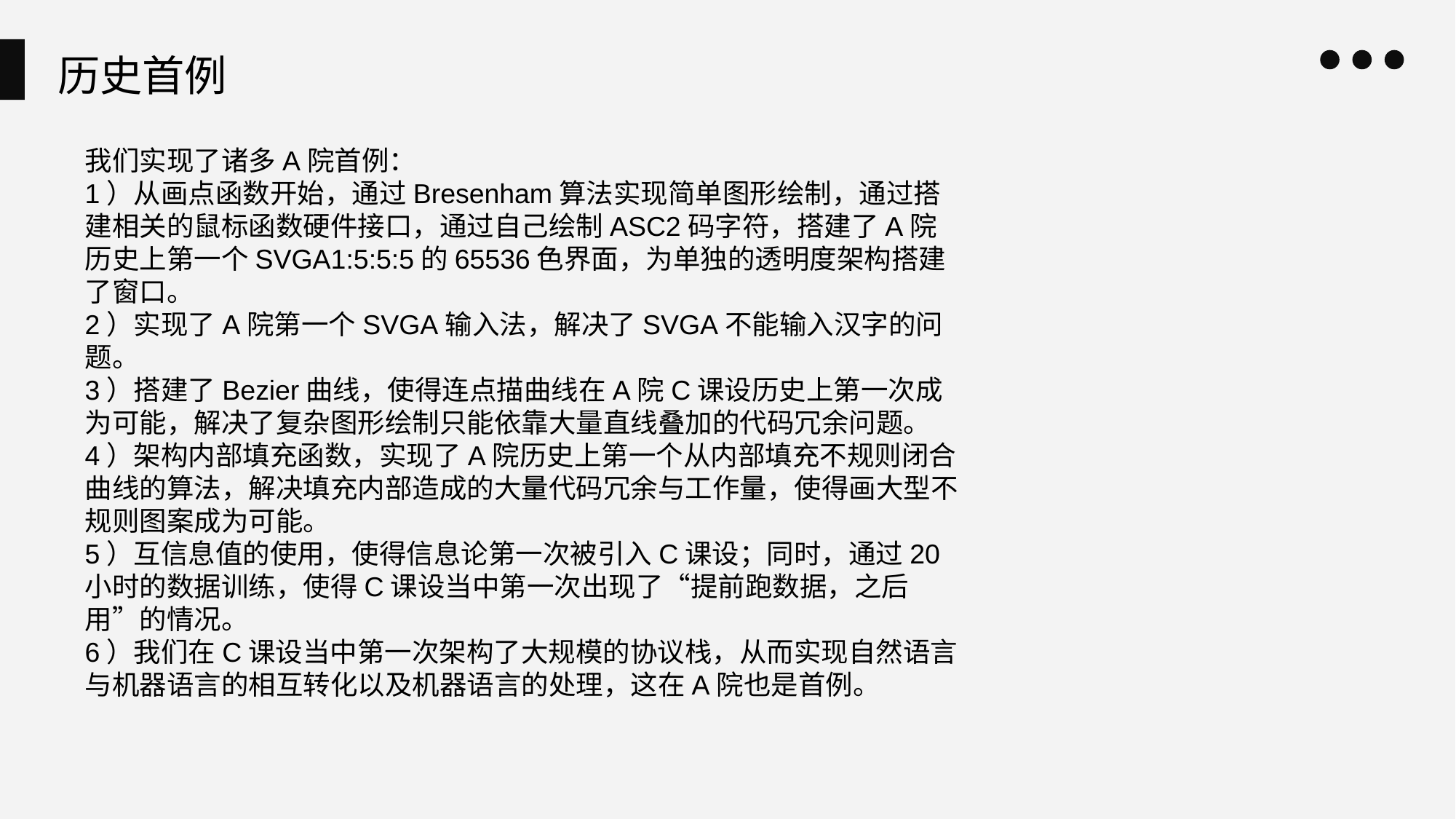

历史首例

我们实现了诸多A院首例：
1）从画点函数开始，通过Bresenham算法实现简单图形绘制，通过搭建相关的鼠标函数硬件接口，通过自己绘制ASC2码字符，搭建了A院历史上第一个SVGA1:5:5:5的65536色界面，为单独的透明度架构搭建了窗口。
2）实现了A院第一个SVGA输入法，解决了SVGA不能输入汉字的问题。
3）搭建了Bezier曲线，使得连点描曲线在A院C课设历史上第一次成为可能，解决了复杂图形绘制只能依靠大量直线叠加的代码冗余问题。
4）架构内部填充函数，实现了A院历史上第一个从内部填充不规则闭合曲线的算法，解决填充内部造成的大量代码冗余与工作量，使得画大型不规则图案成为可能。
5）互信息值的使用，使得信息论第一次被引入C课设；同时，通过20小时的数据训练，使得C课设当中第一次出现了“提前跑数据，之后用”的情况。
6）我们在C课设当中第一次架构了大规模的协议栈，从而实现自然语言与机器语言的相互转化以及机器语言的处理，这在A院也是首例。